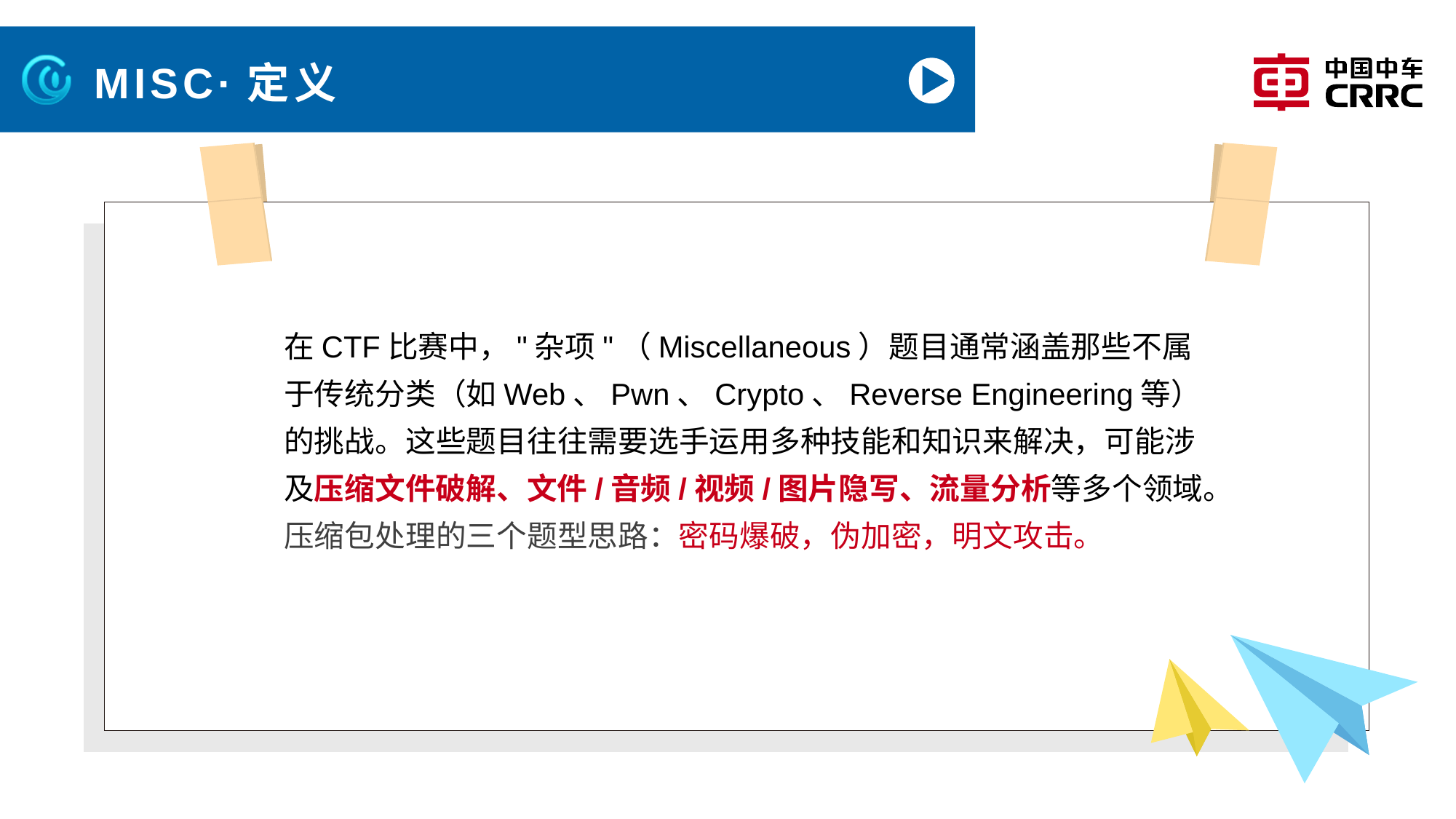

# MISC·定义

在CTF比赛中，"杂项"（Miscellaneous）题目通常涵盖那些不属于传统分类（如Web、Pwn、Crypto、Reverse Engineering等）的挑战。这些题目往往需要选手运用多种技能和知识来解决，可能涉及压缩文件破解、文件/音频/视频/图片隐写、流量分析等多个领域。
压缩包处理的三个题型思路：密码爆破，伪加密，明文攻击。